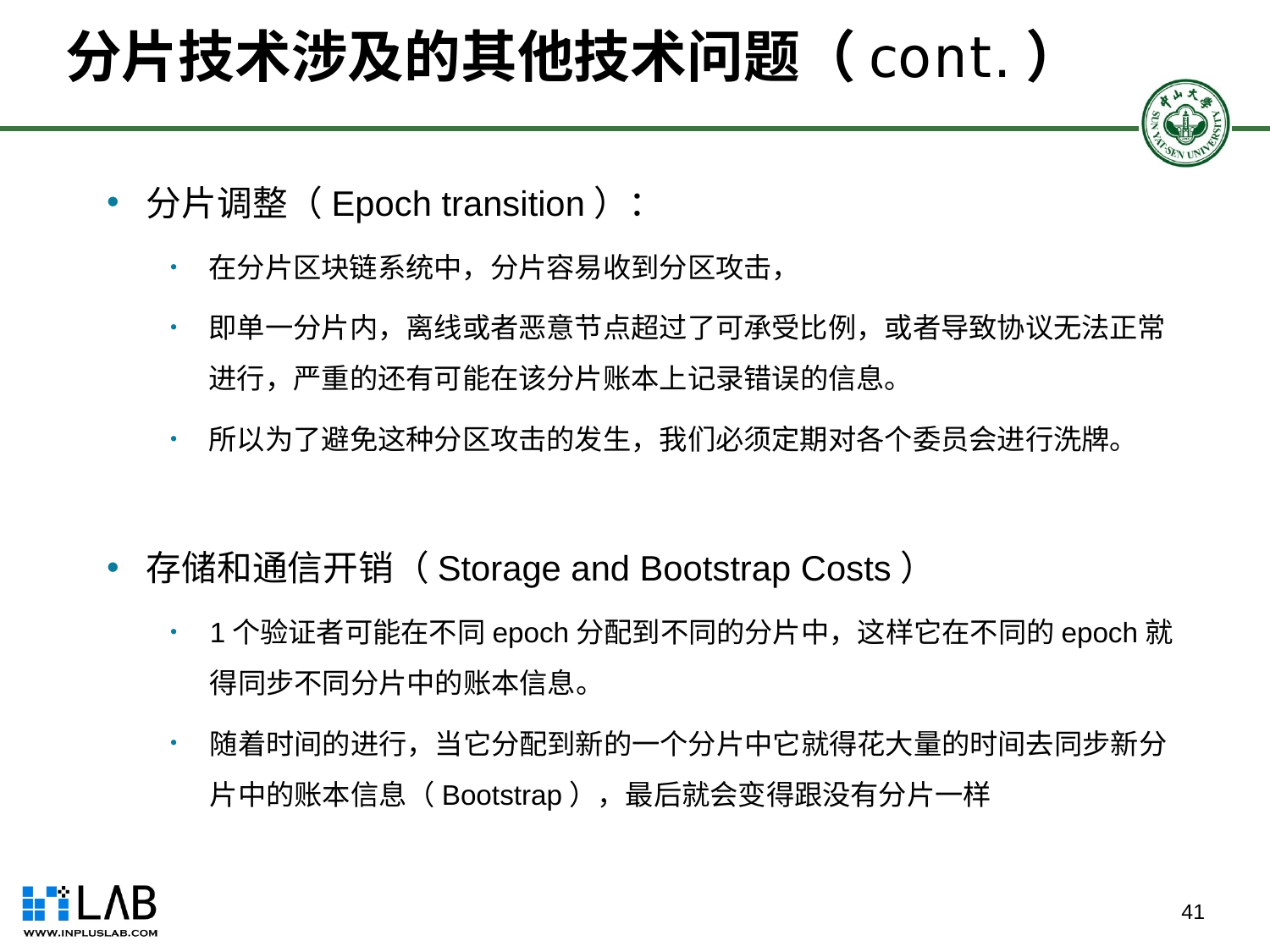

# 分片技术涉及的其他技术问题（cont.）
分片调整（Epoch transition）：
在分片区块链系统中，分片容易收到分区攻击，
即单一分片内，离线或者恶意节点超过了可承受比例，或者导致协议无法正常进行，严重的还有可能在该分片账本上记录错误的信息。
所以为了避免这种分区攻击的发生，我们必须定期对各个委员会进行洗牌。

存储和通信开销（Storage and Bootstrap Costs）
1个验证者可能在不同epoch分配到不同的分片中，这样它在不同的epoch就得同步不同分片中的账本信息。
随着时间的进行，当它分配到新的一个分片中它就得花大量的时间去同步新分片中的账本信息（Bootstrap），最后就会变得跟没有分片一样